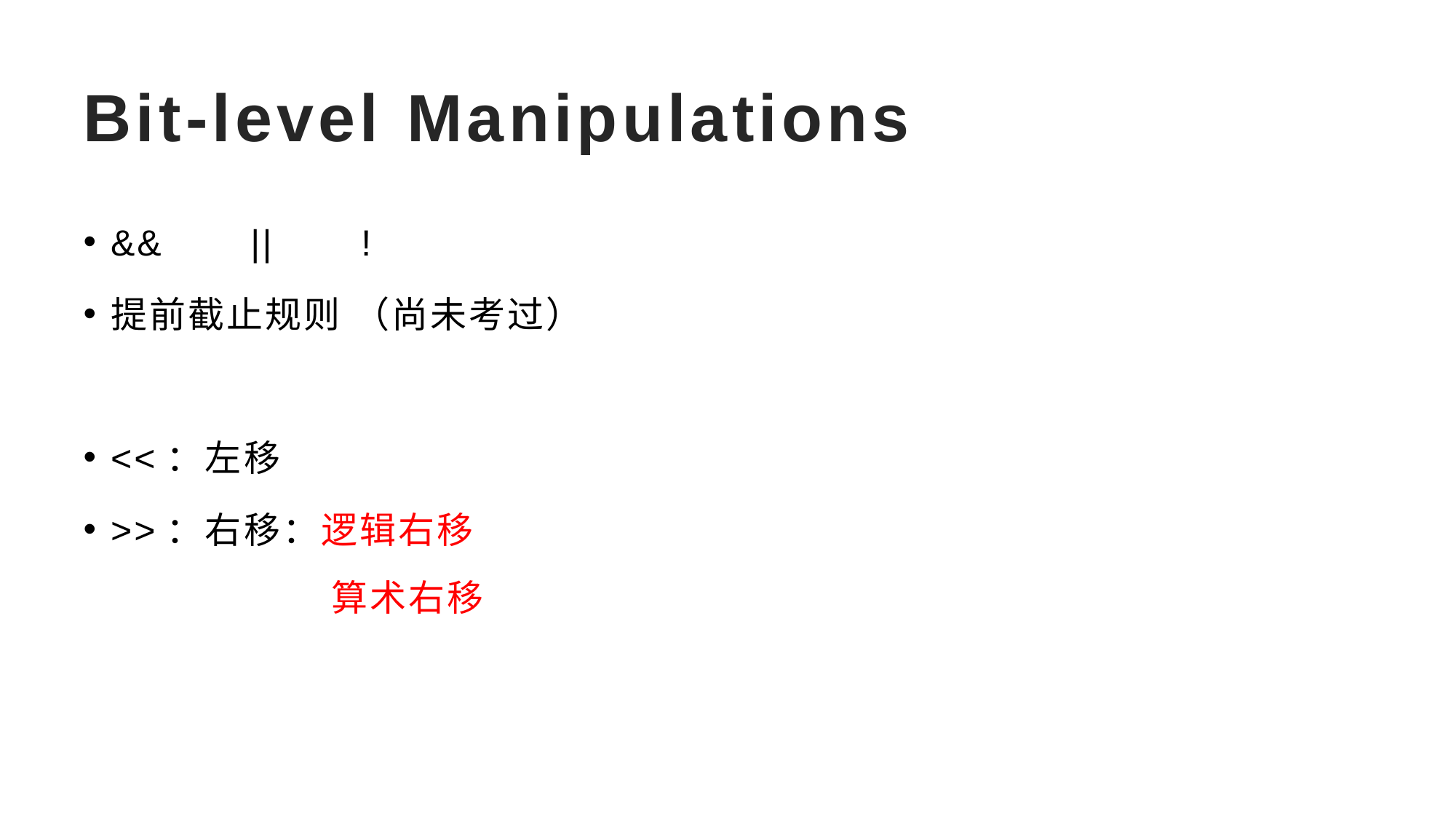

# Bit-level Manipulations
&&       ||       !
提前截止规则 （尚未考过）

<<：左移
>>：右移：逻辑右移
  算术右移